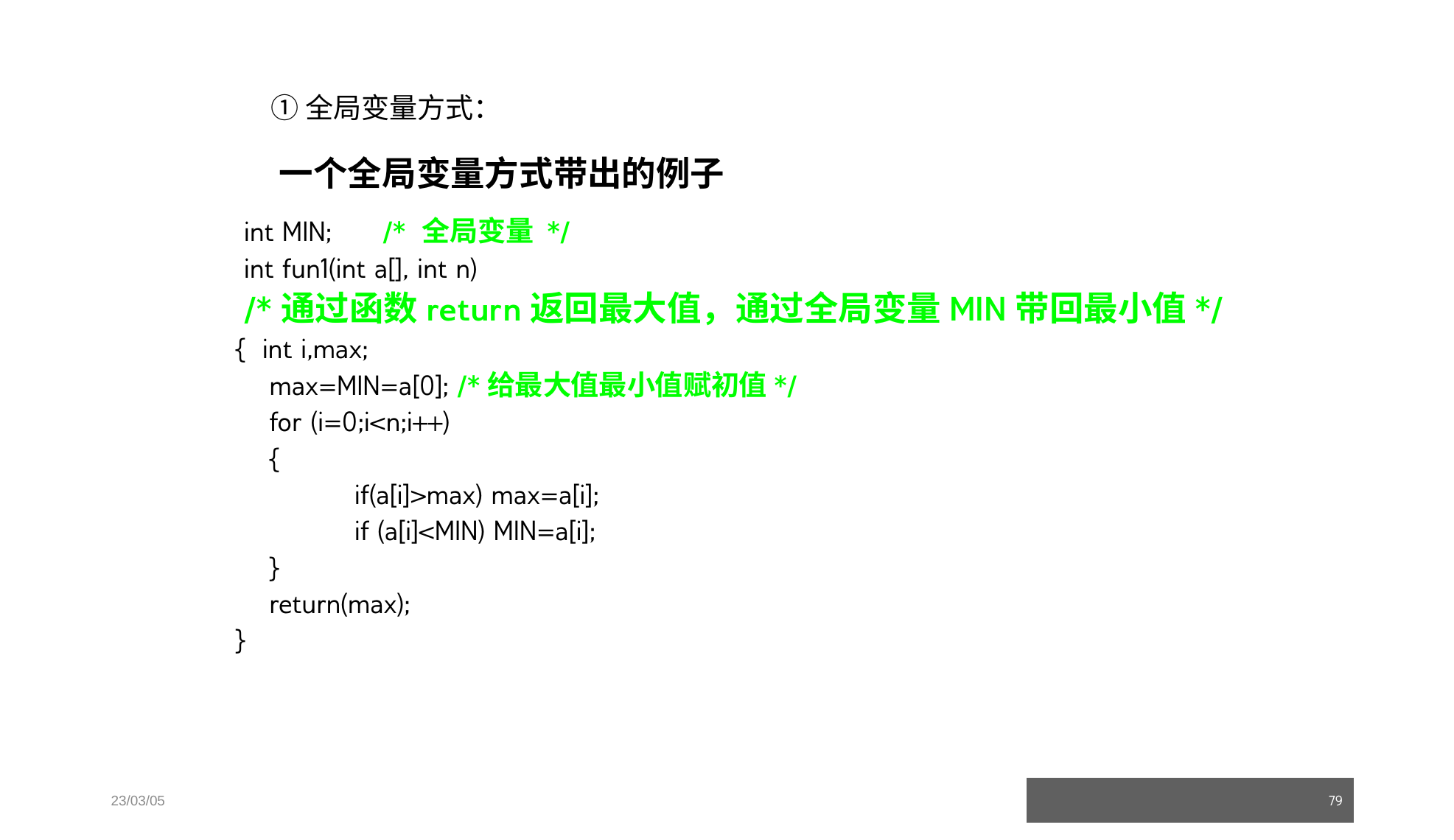

①全局变量方式：
一个全局变量方式带出的例子
 int MIN;      /* 全局变量 */
 int fun1(int a[], int n)
 /*通过函数return返回最大值，通过全局变量MIN带回最小值*/
{  int i,max;
    max=MIN=a[0]; /*给最大值最小值赋初值*/
    for (i=0;i<n;i++)
    {
     	 if(a[i]>max) max=a[i];
     	 if (a[i]<MIN) MIN=a[i];
    }
    return(max);
}
23/03/05
79